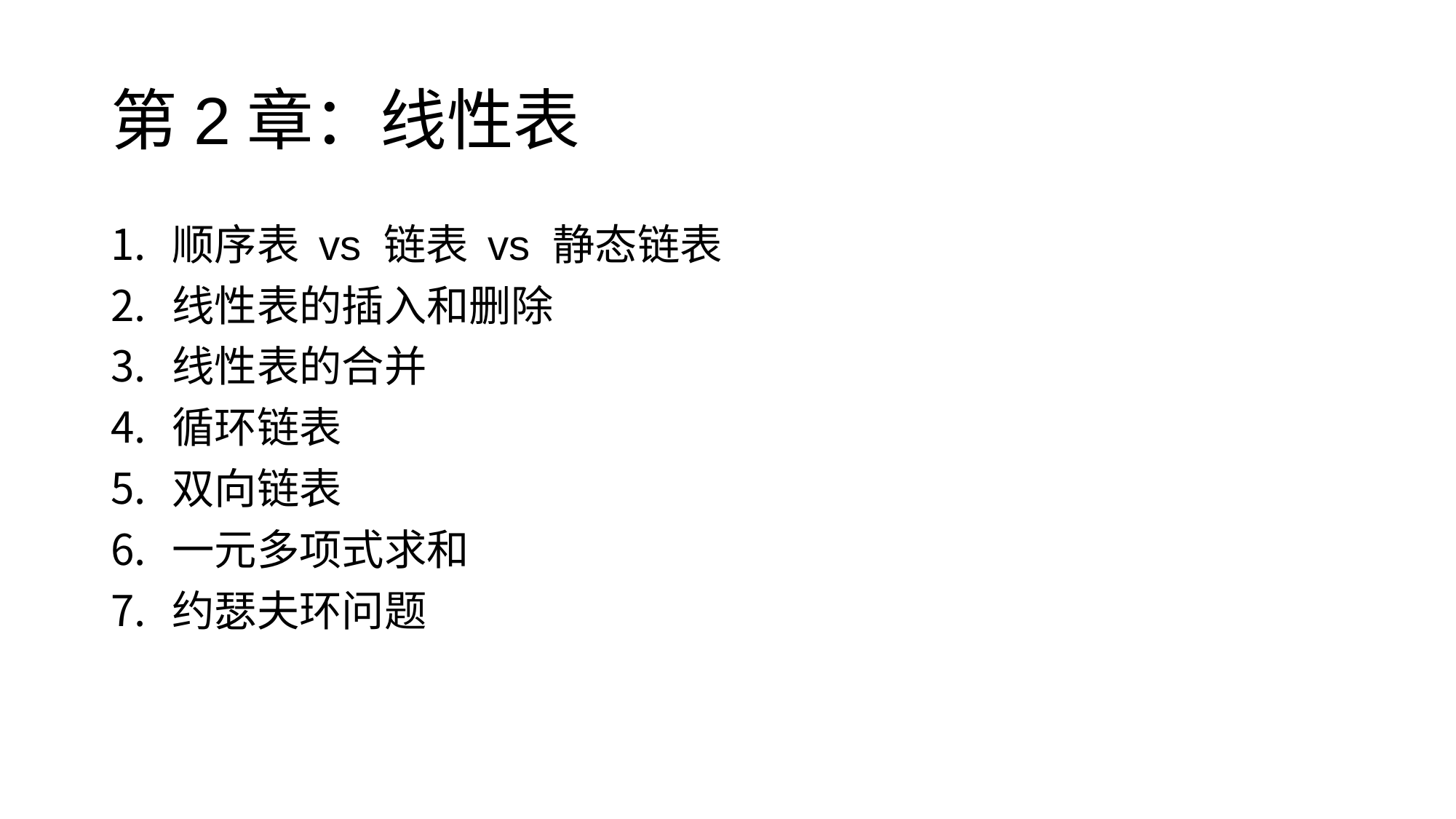

# 第2章：线性表
顺序表 vs 链表 vs 静态链表
线性表的插入和删除
线性表的合并
循环链表
双向链表
一元多项式求和
约瑟夫环问题